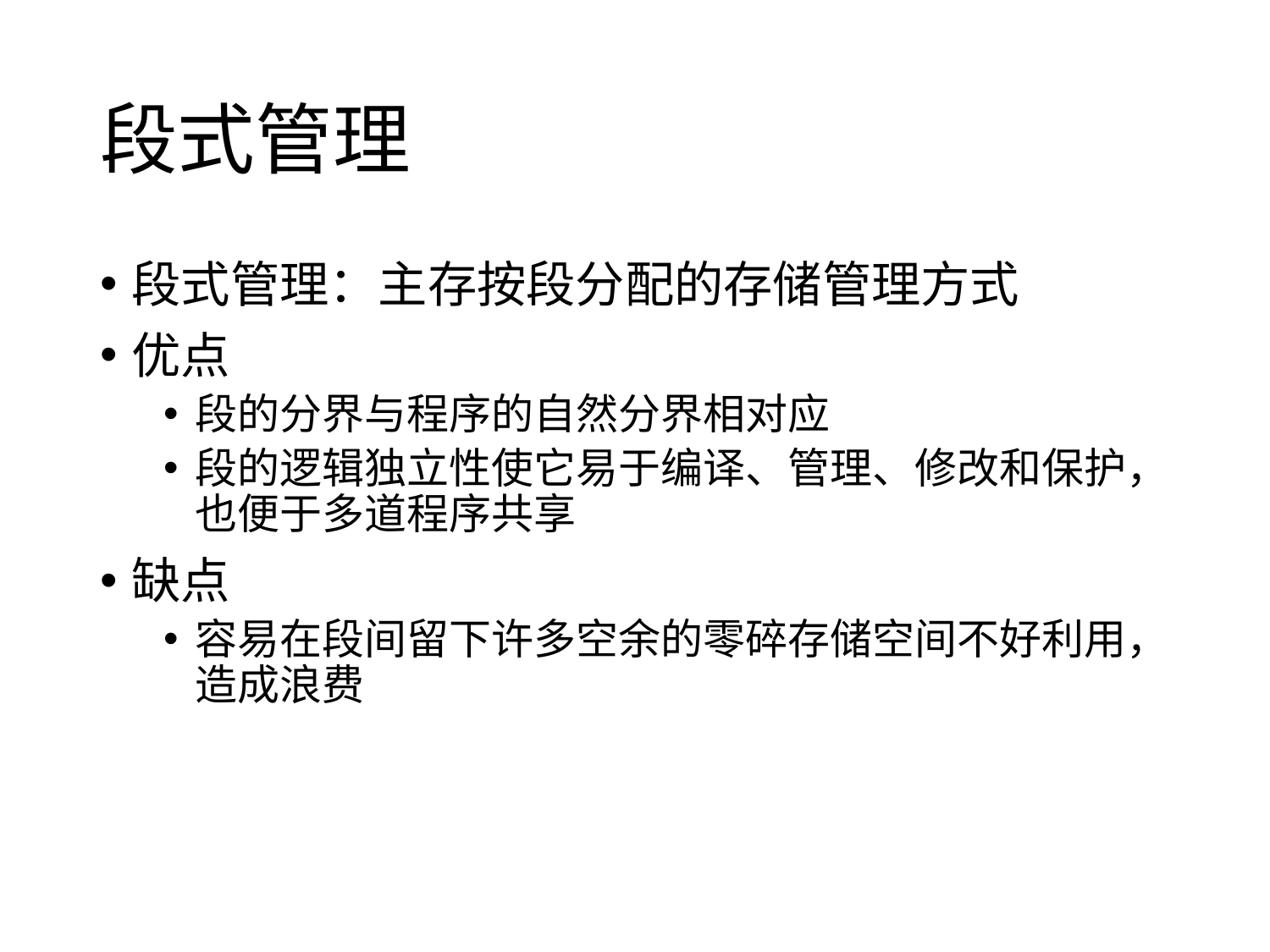

# 段式管理
段式管理：主存按段分配的存储管理方式
优点
段的分界与程序的自然分界相对应
段的逻辑独立性使它易于编译、管理、修改和保护，也便于多道程序共享
缺点
容易在段间留下许多空余的零碎存储空间不好利用，造成浪费